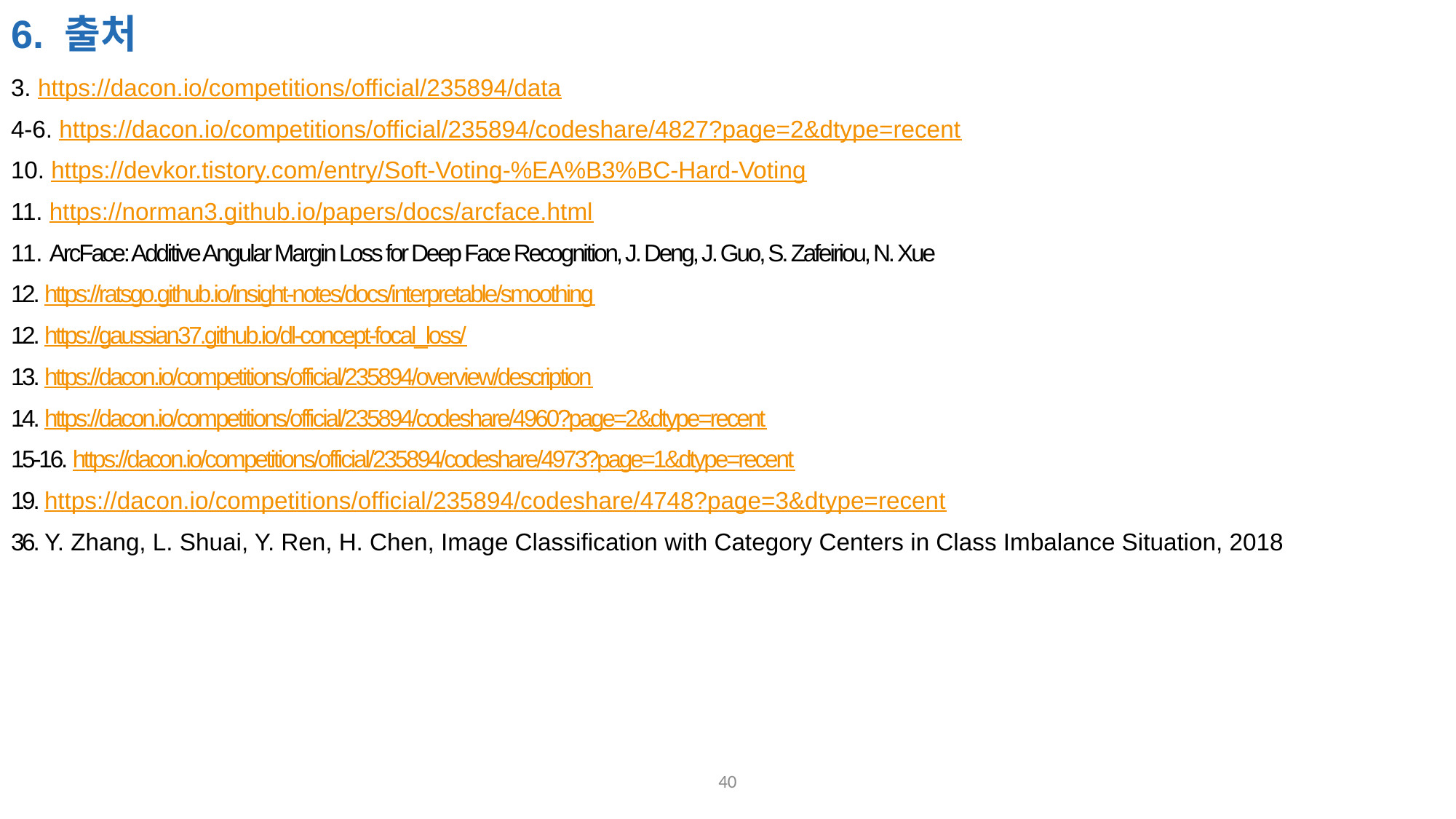

# 6. 출처
3. https://dacon.io/competitions/official/235894/data
4-6. https://dacon.io/competitions/official/235894/codeshare/4827?page=2&dtype=recent
10. https://devkor.tistory.com/entry/Soft-Voting-%EA%B3%BC-Hard-Voting
11. https://norman3.github.io/papers/docs/arcface.html
11. ArcFace: Additive Angular Margin Loss for Deep Face Recognition, J. Deng, J. Guo, S. Zafeiriou, N. Xue
12. https://ratsgo.github.io/insight-notes/docs/interpretable/smoothing
12. https://gaussian37.github.io/dl-concept-focal_loss/
13. https://dacon.io/competitions/official/235894/overview/description
14. https://dacon.io/competitions/official/235894/codeshare/4960?page=2&dtype=recent
15-16. https://dacon.io/competitions/official/235894/codeshare/4973?page=1&dtype=recent
19. https://dacon.io/competitions/official/235894/codeshare/4748?page=3&dtype=recent
36. Y. Zhang, L. Shuai, Y. Ren, H. Chen, Image Classification with Category Centers in Class Imbalance Situation, 2018
40